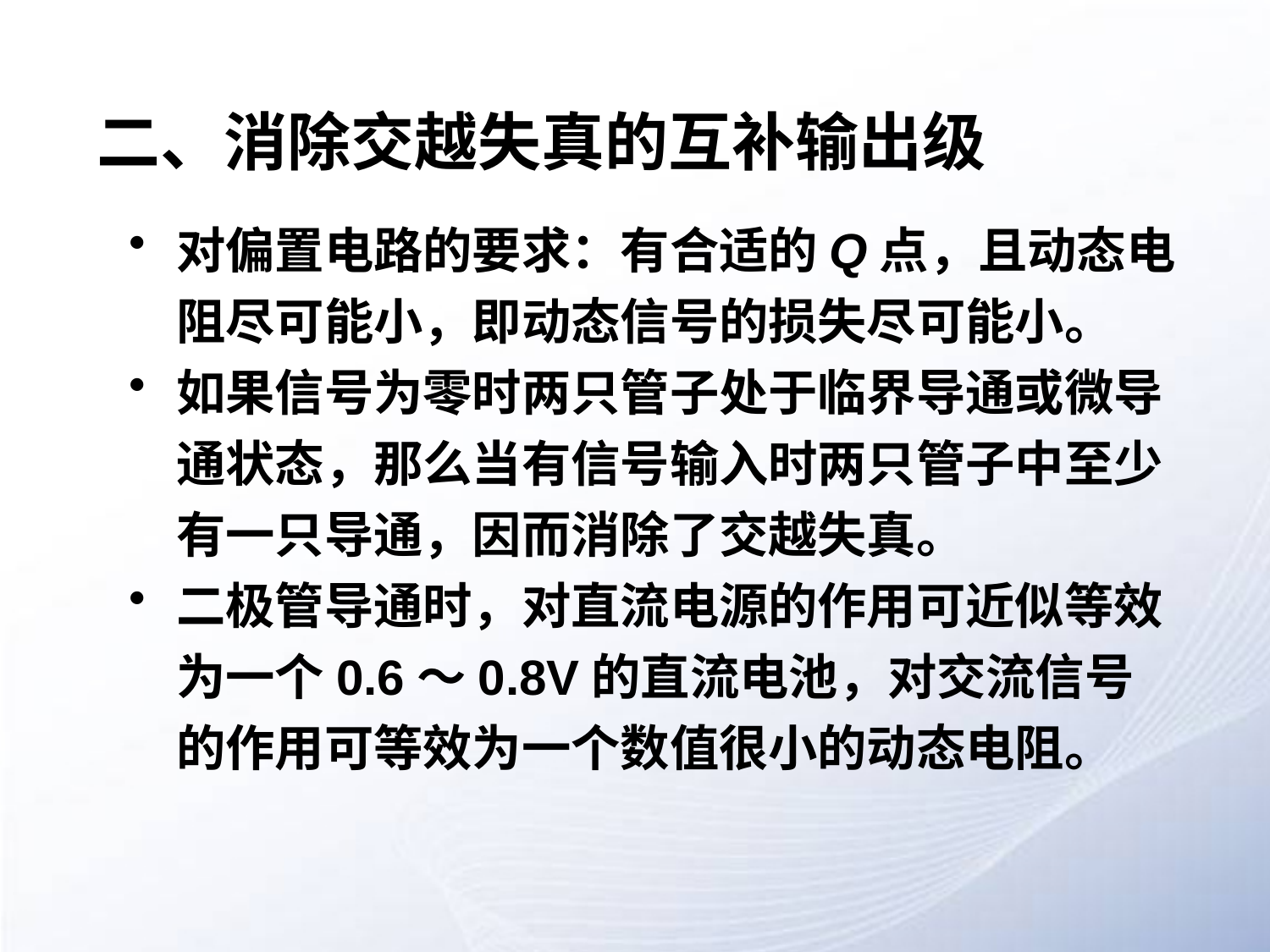

# 二、消除交越失真的互补输出级
对偏置电路的要求：有合适的Q点，且动态电阻尽可能小，即动态信号的损失尽可能小。
如果信号为零时两只管子处于临界导通或微导通状态，那么当有信号输入时两只管子中至少有一只导通，因而消除了交越失真。
二极管导通时，对直流电源的作用可近似等效为一个0.6～0.8V的直流电池，对交流信号的作用可等效为一个数值很小的动态电阻。